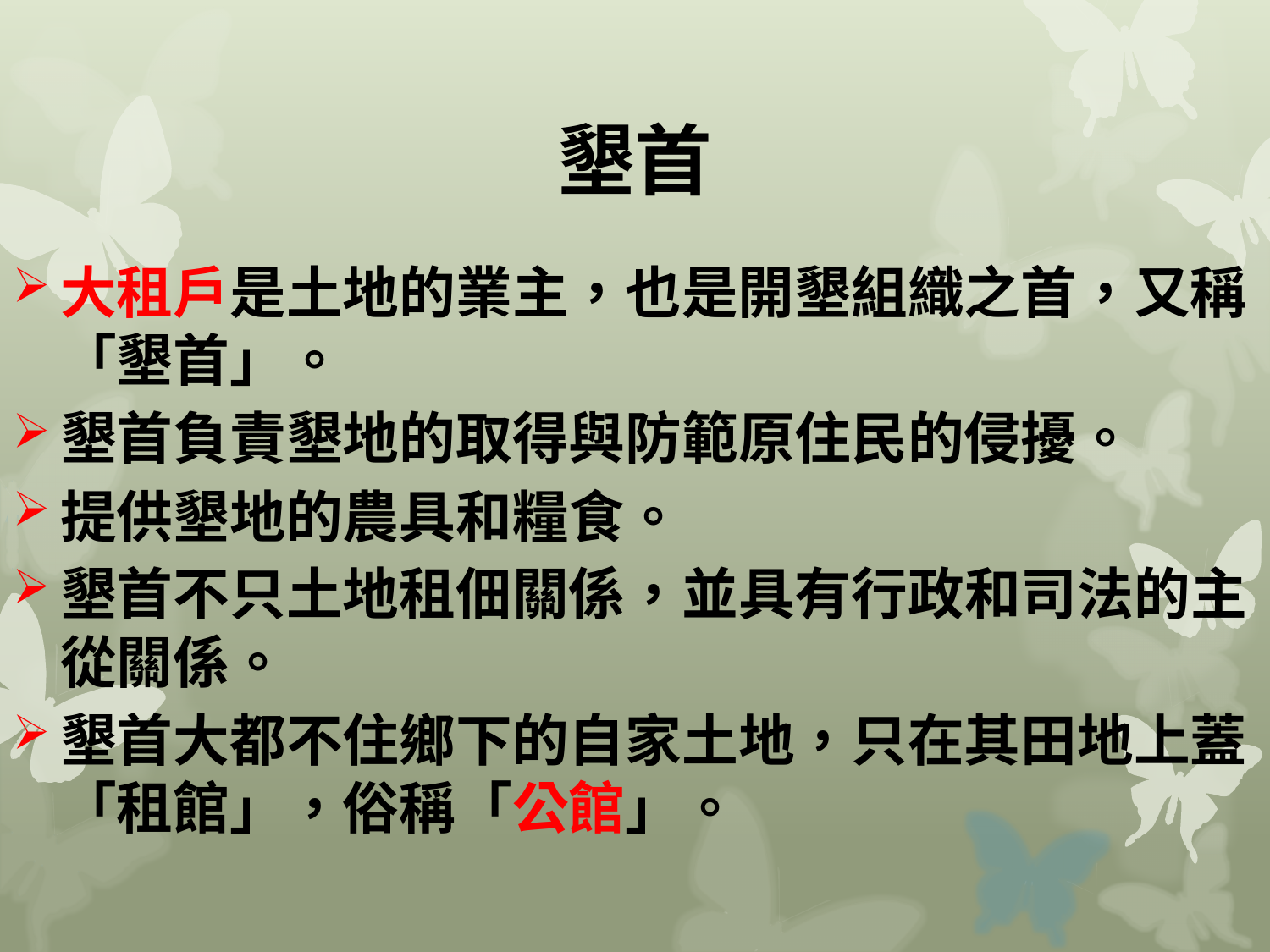

# 墾首
大租戶是土地的業主，也是開墾組織之首，又稱「墾首」。
墾首負責墾地的取得與防範原住民的侵擾。
提供墾地的農具和糧食。
墾首不只土地租佃關係，並具有行政和司法的主從關係。
墾首大都不住鄉下的自家土地，只在其田地上蓋「租館」，俗稱「公館」。